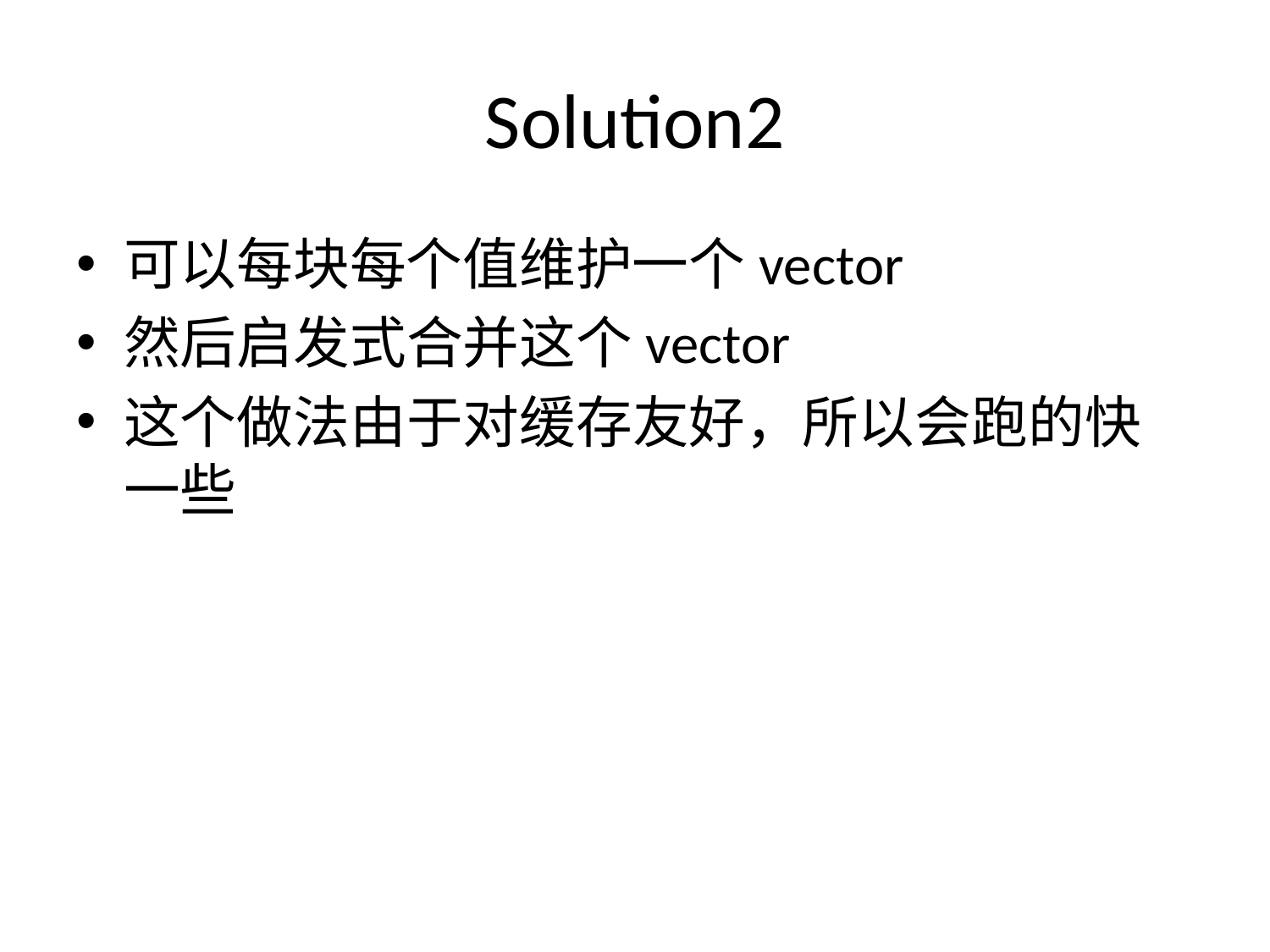

# Solution2
可以每块每个值维护一个vector
然后启发式合并这个vector
这个做法由于对缓存友好，所以会跑的快一些